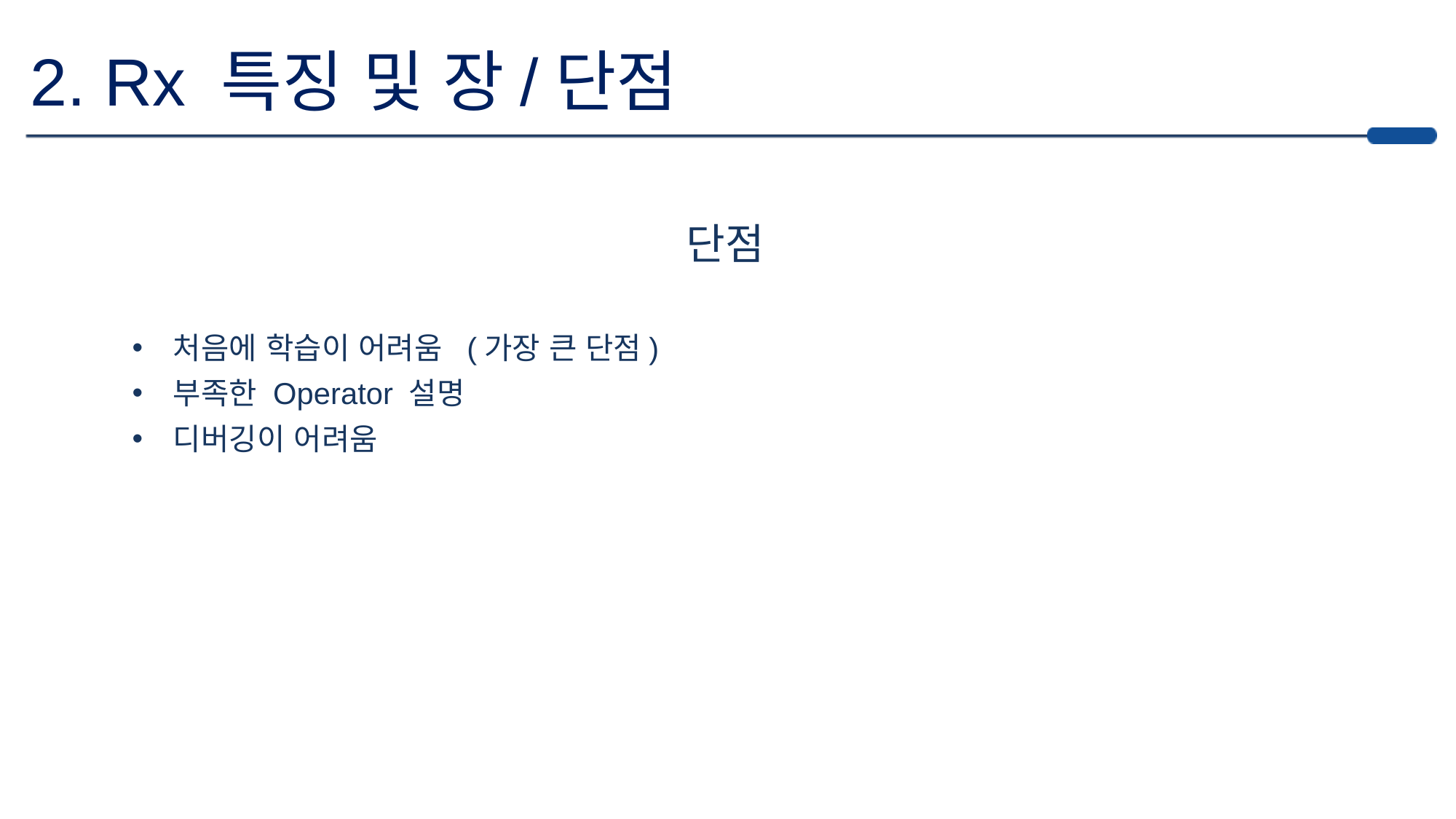

2. Rx 특징 및 장/단점
단점
처음에 학습이 어려움  (가장 큰 단점)
부족한 Operator 설명
디버깅이 어려움